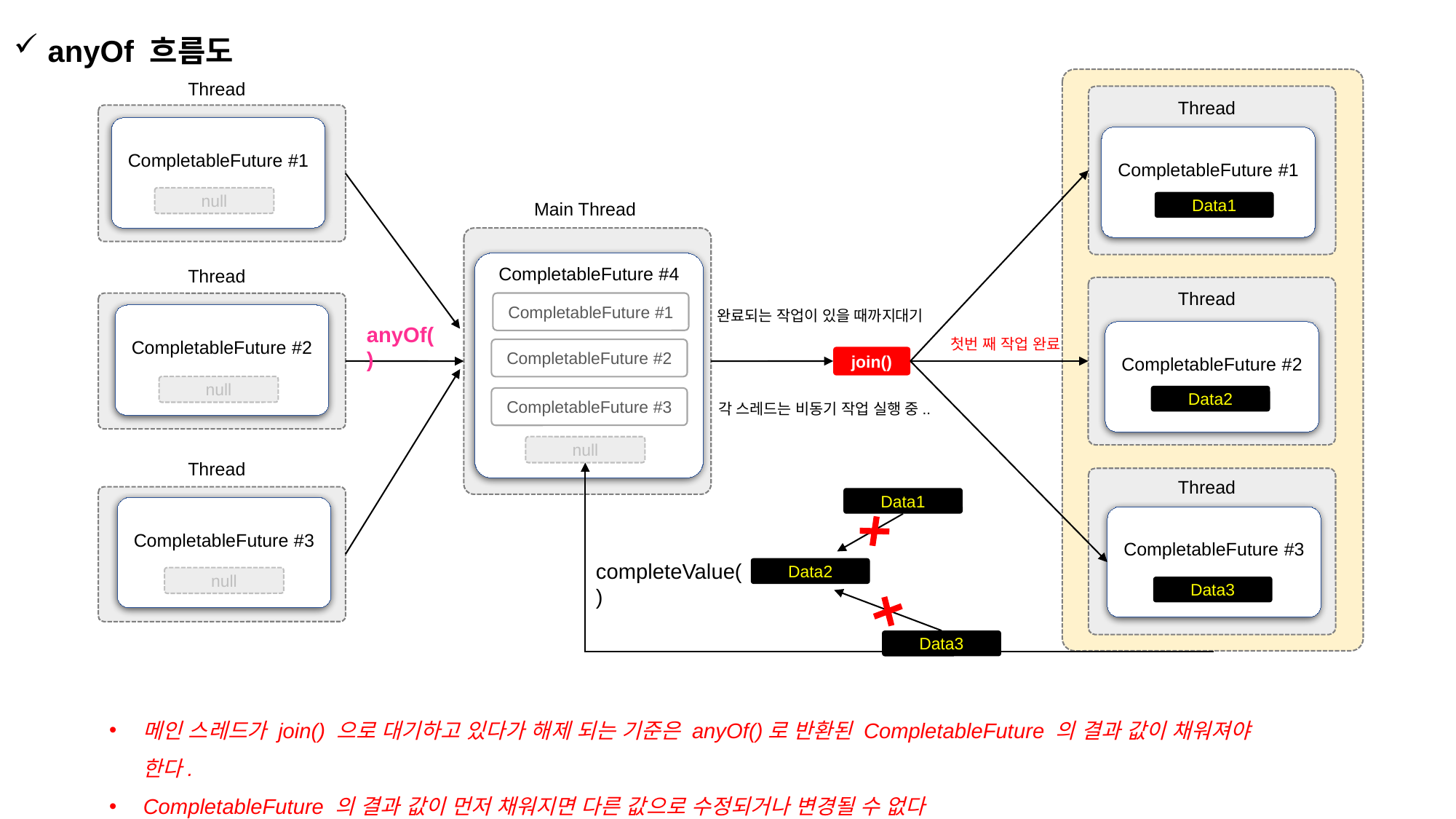

anyOf 흐름도

Thread

Thread

CompletableFuture #1

CompletableFuture #1

null
Main Thread
Data1

CompletableFuture #4

Thread

Thread
CompletableFuture #1

완료되는 작업이 있을 때까지대기
CompletableFuture #2

anyOf()
CompletableFuture #2

첫번 째 작업 완료
CompletableFuture #2
join()
null
Data2
CompletableFuture #3
각 스레드는 비동기 작업 실행 중..
null
Thread

Thread

Data1
CompletableFuture #3

CompletableFuture #3

completeValue(                          )
Data2
null
Data3

Data3
메인 스레드가 join() 으로 대기하고 있다가 해제 되는 기준은 anyOf()로 반환된 CompletableFuture 의 결과 값이 채워져야 한다.
CompletableFuture 의 결과 값이 먼저 채워지면 다른 값으로 수정되거나 변경될 수 없다